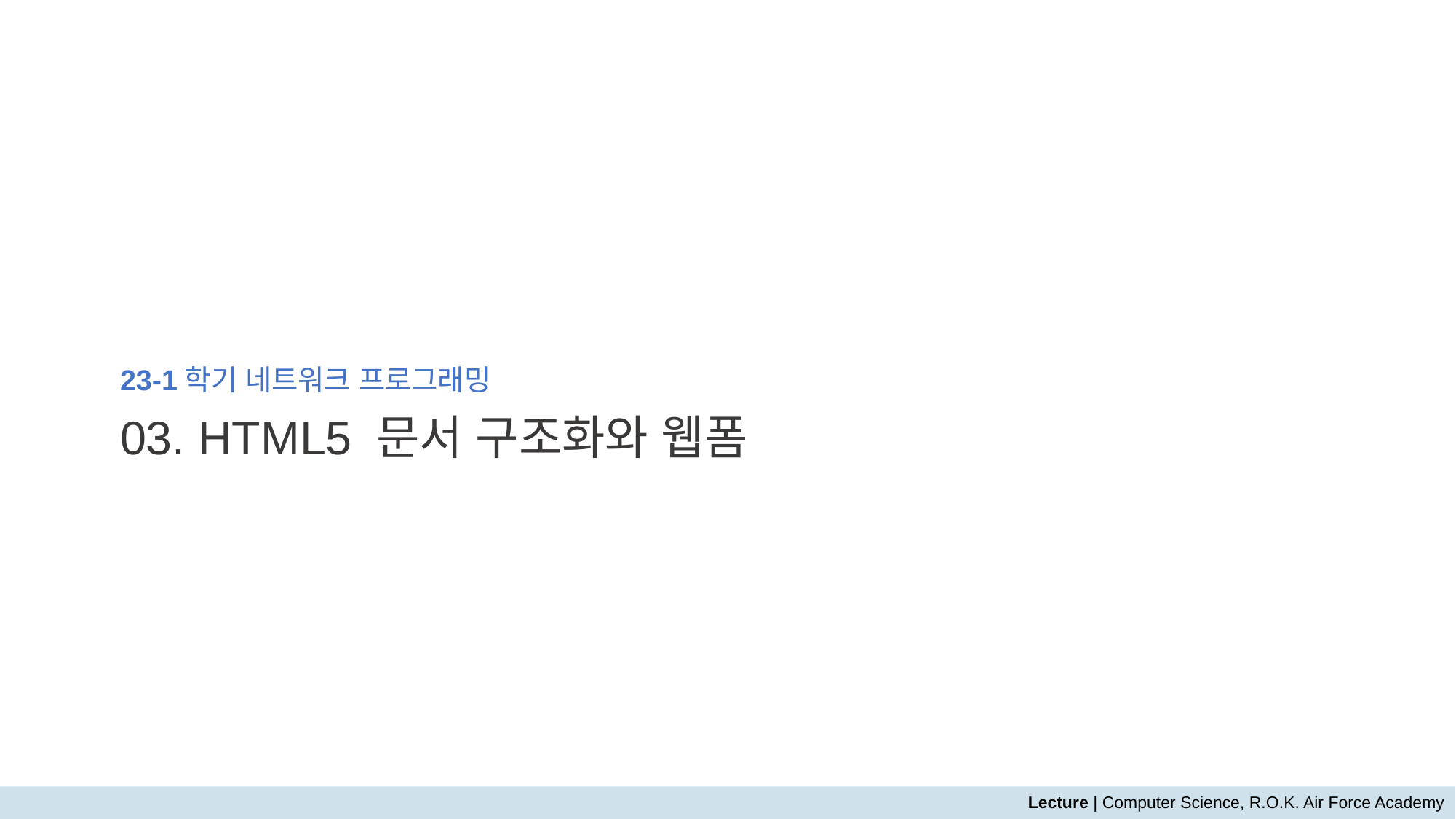

# 23-1학기 네트워크 프로그래밍 03. HTML5 문서 구조화와 웹폼
Lecture | Computer Science, R.O.K. Air Force Academy